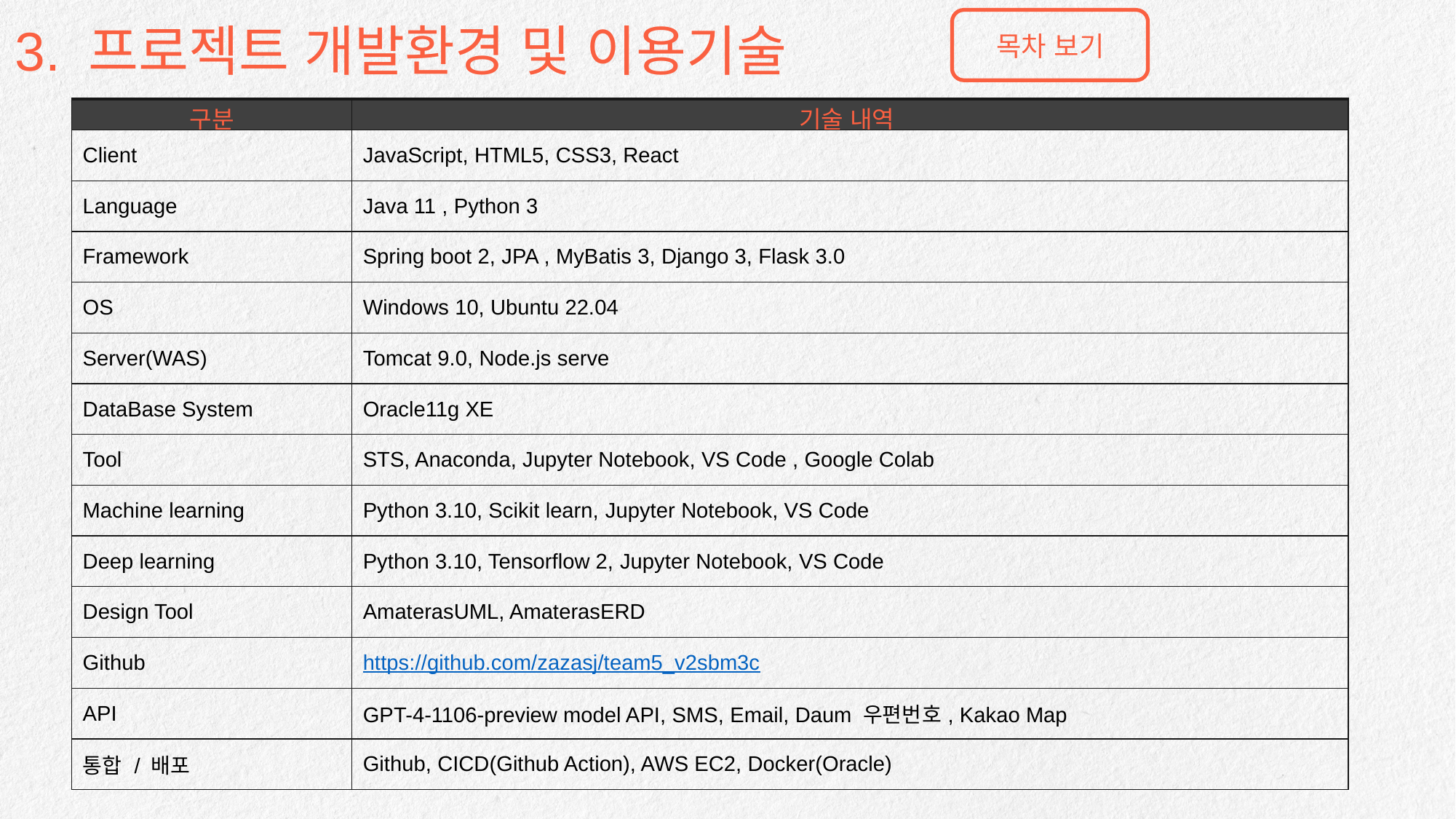

3. 프로젝트 개발환경 및 이용기술

목차 보기
| 구분 | 기술 내역 |
| --- | --- |
| Client | JavaScript, HTML5, CSS3, React |
| Language | Java 11 , Python 3 |
| Framework | Spring boot 2, JPA , MyBatis 3, Django 3, Flask 3.0 |
| OS | Windows 10, Ubuntu 22.04 |
| Server(WAS) | Tomcat 9.0, Node.js serve |
| DataBase System | Oracle11g XE |
| Tool | STS, Anaconda, Jupyter Notebook, VS Code , Google Colab |
| Machine learning | Python 3.10, Scikit learn, Jupyter Notebook, VS Code |
| Deep learning | Python 3.10, Tensorflow 2, Jupyter Notebook, VS Code |
| Design Tool | AmaterasUML, AmaterasERD |
| Github | https://github.com/zazasj/team5\_v2sbm3c |
| API | GPT-4-1106-preview model API, SMS, Email, Daum 우편번호, Kakao Map |
| 통합 / 배포 | Github, CICD(Github Action), AWS EC2, Docker(Oracle) |